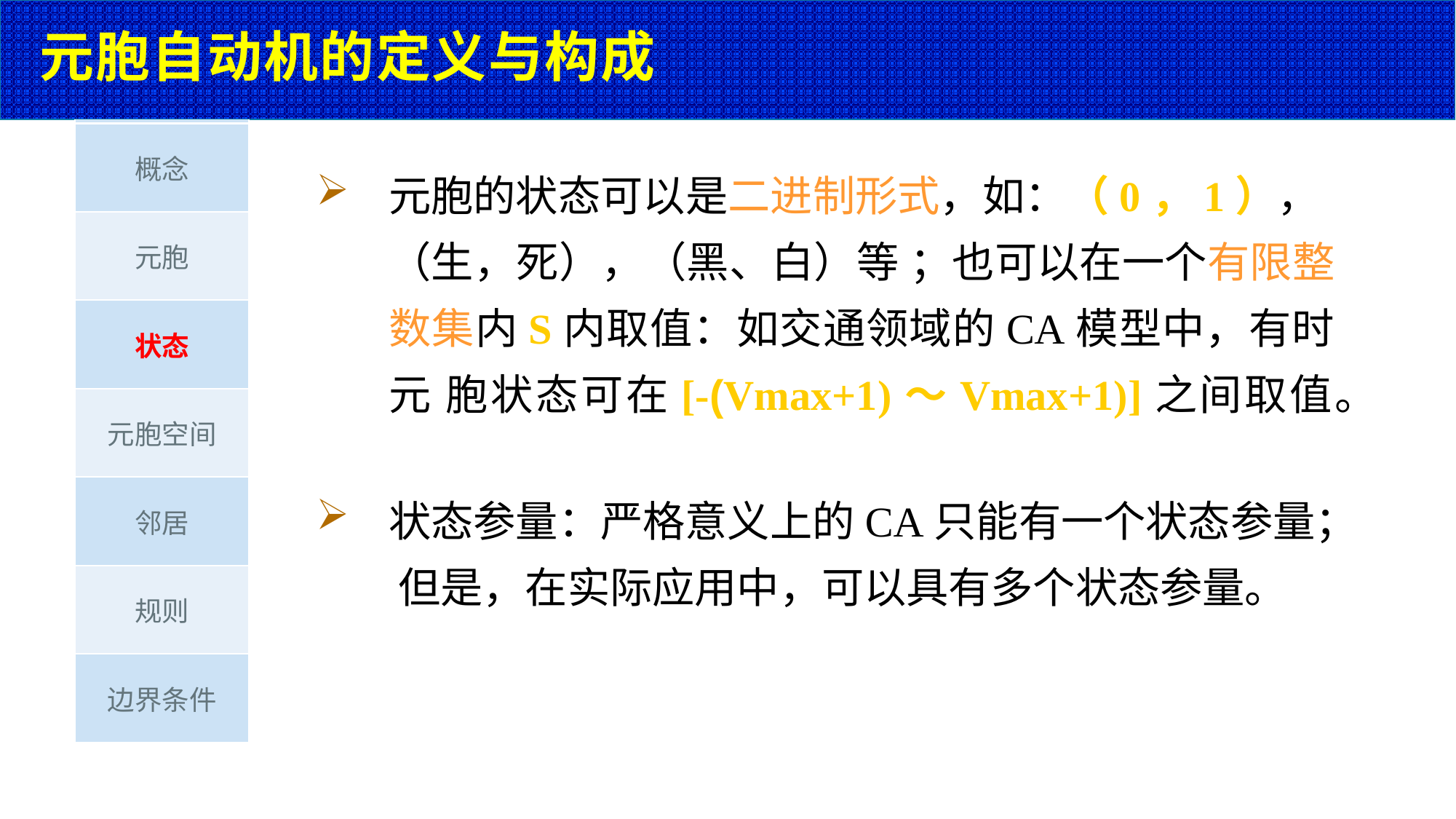

# 元胞自动机的定义与构成
| 概念 |
| --- |
| 元胞 |
| 状态 |
| 元胞空间 |
| 邻居 |
| 规则 |
| 边界条件 |

元胞的状态可以是二进制形式，如：（0，1），
（生，死），（黑、白）等；也可以在一个有限整 数集内S内取值：如交通领域的CA模型中，有时元 胞状态可在[-(Vmax+1)～Vmax+1)]之间取值。

状态参量：严格意义上的CA只能有一个状态参量； 但是，在实际应用中，可以具有多个状态参量。